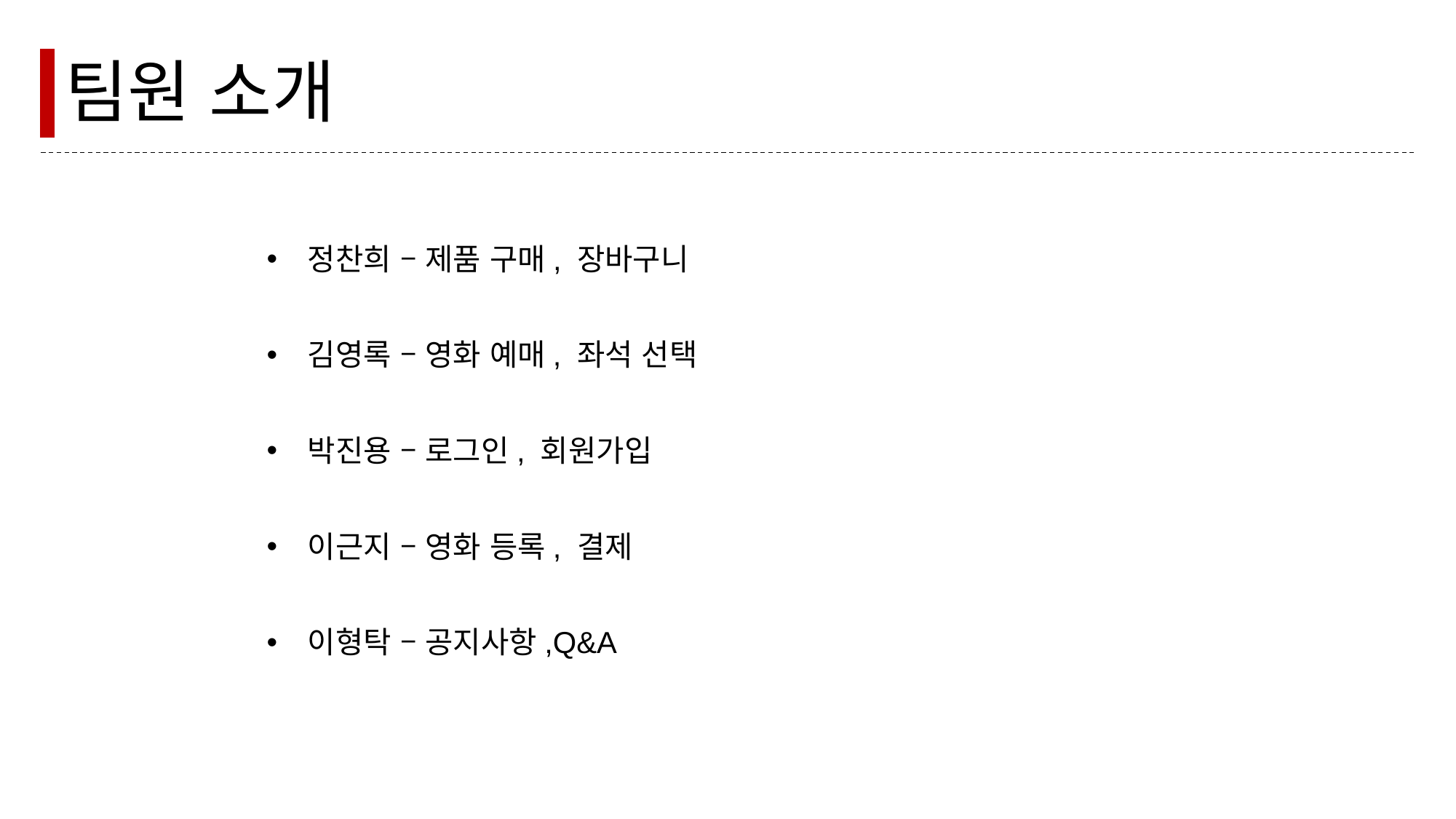

팀원 소개

정찬희 – 제품 구매, 장바구니

김영록 – 영화 예매, 좌석 선택

박진용 – 로그인, 회원가입

이근지 – 영화 등록, 결제

이형탁 – 공지사항,Q&A